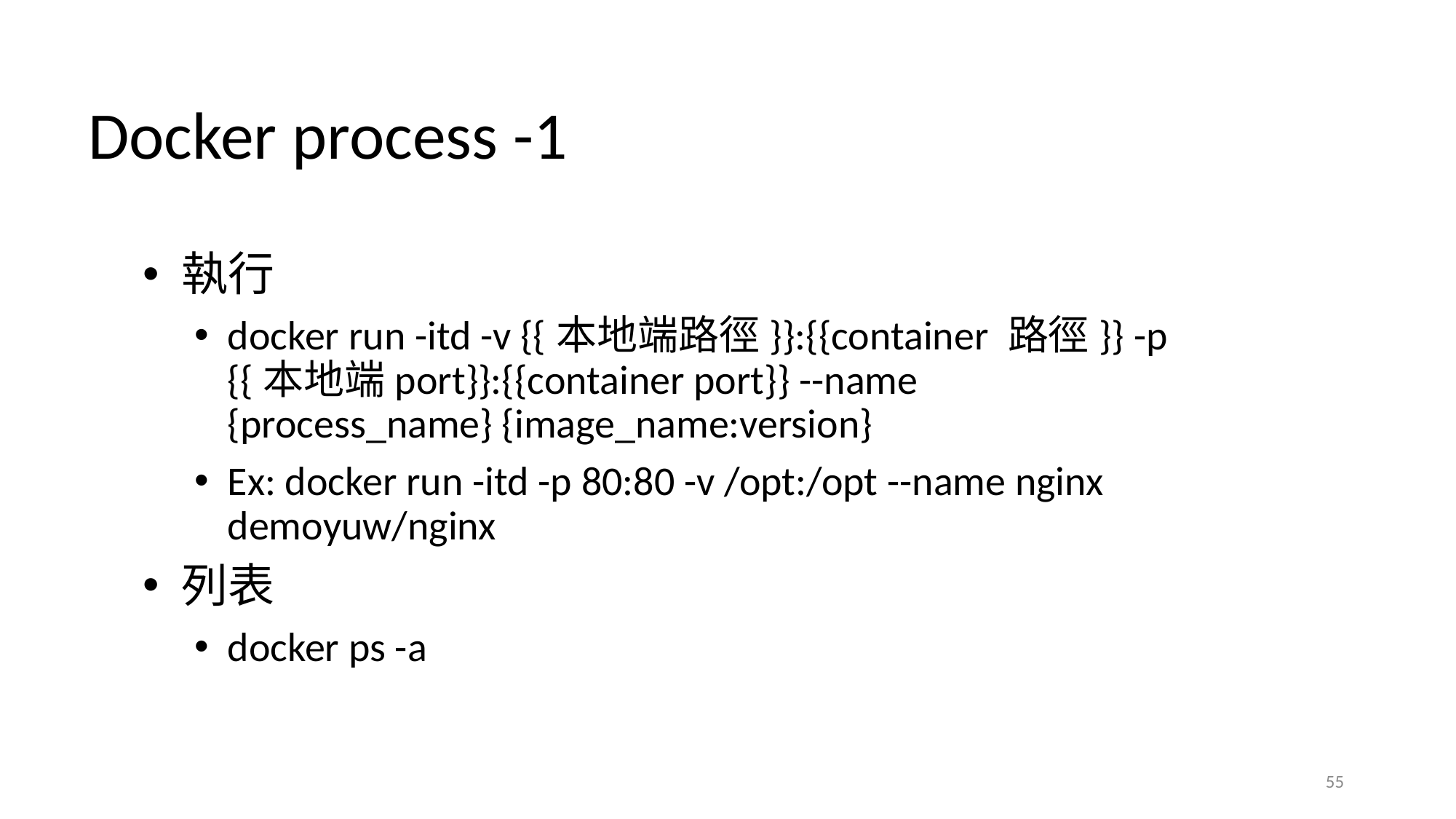

# Docker process -1
2021/4/21
執行
docker run -itd -v {{本地端路徑}}:{{container 路徑}} -p {{本地端port}}:{{container port}} --name {process_name} {image_name:version}
Ex: docker run -itd -p 80:80 -v /opt:/opt --name nginx demoyuw/nginx
列表
docker ps -a
55